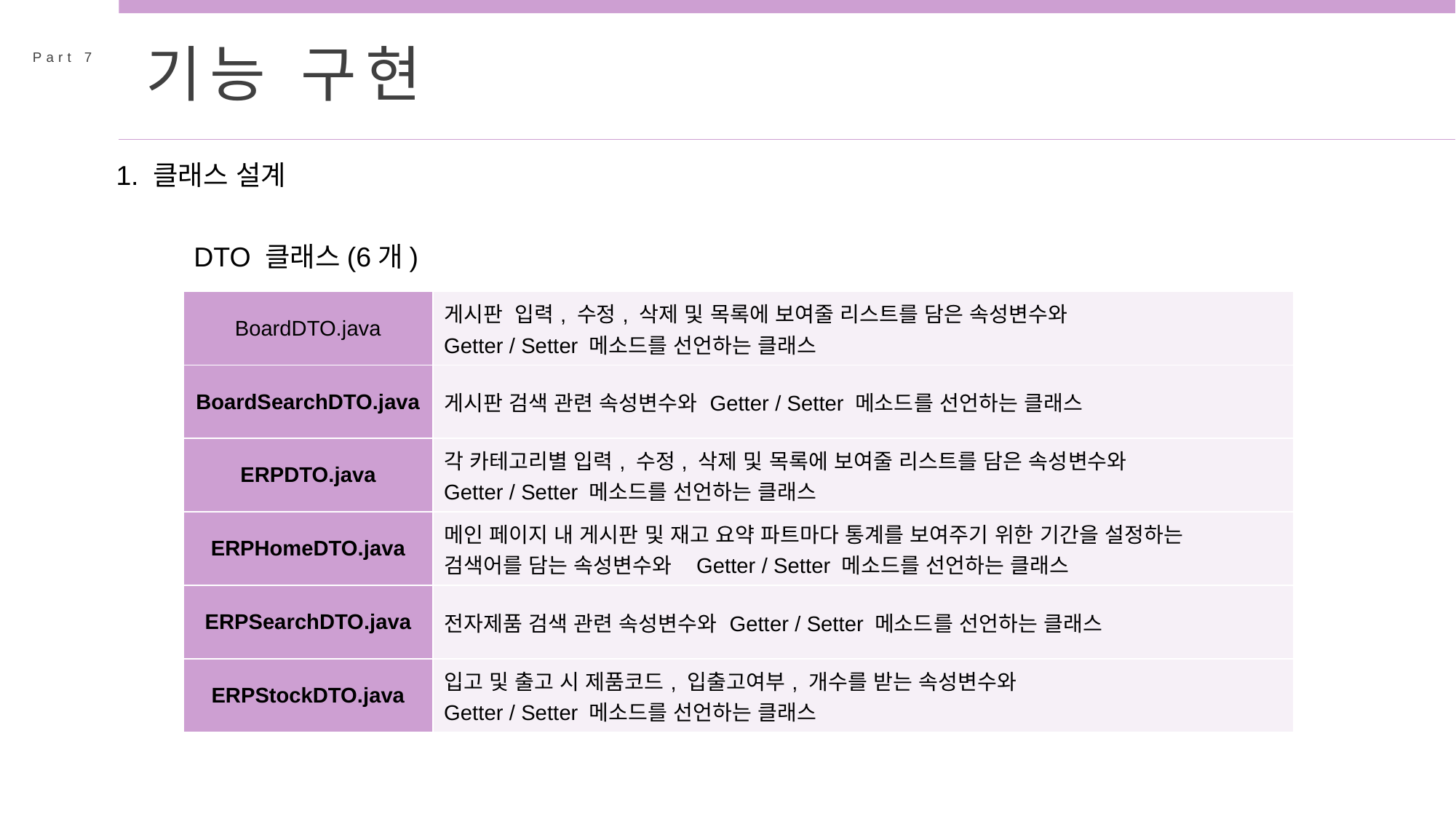

기능 구현
Part 7
1. 클래스 설계
DTO 클래스(6개)
| BoardDTO.java | 게시판 입력, 수정, 삭제 및 목록에 보여줄 리스트를 담은 속성변수와 Getter / Setter 메소드를 선언하는 클래스 |
| --- | --- |
| BoardSearchDTO.java | 게시판 검색 관련 속성변수와 Getter / Setter 메소드를 선언하는 클래스 |
| ERPDTO.java | 각 카테고리별 입력, 수정, 삭제 및 목록에 보여줄 리스트를 담은 속성변수와 Getter / Setter 메소드를 선언하는 클래스 |
| ERPHomeDTO.java | 메인 페이지 내 게시판 및 재고 요약 파트마다 통계를 보여주기 위한 기간을 설정하는 검색어를 담는 속성변수와 Getter / Setter 메소드를 선언하는 클래스 |
| ERPSearchDTO.java | 전자제품 검색 관련 속성변수와 Getter / Setter 메소드를 선언하는 클래스 |
| ERPStockDTO.java | 입고 및 출고 시 제품코드, 입출고여부, 개수를 받는 속성변수와 Getter / Setter 메소드를 선언하는 클래스 |